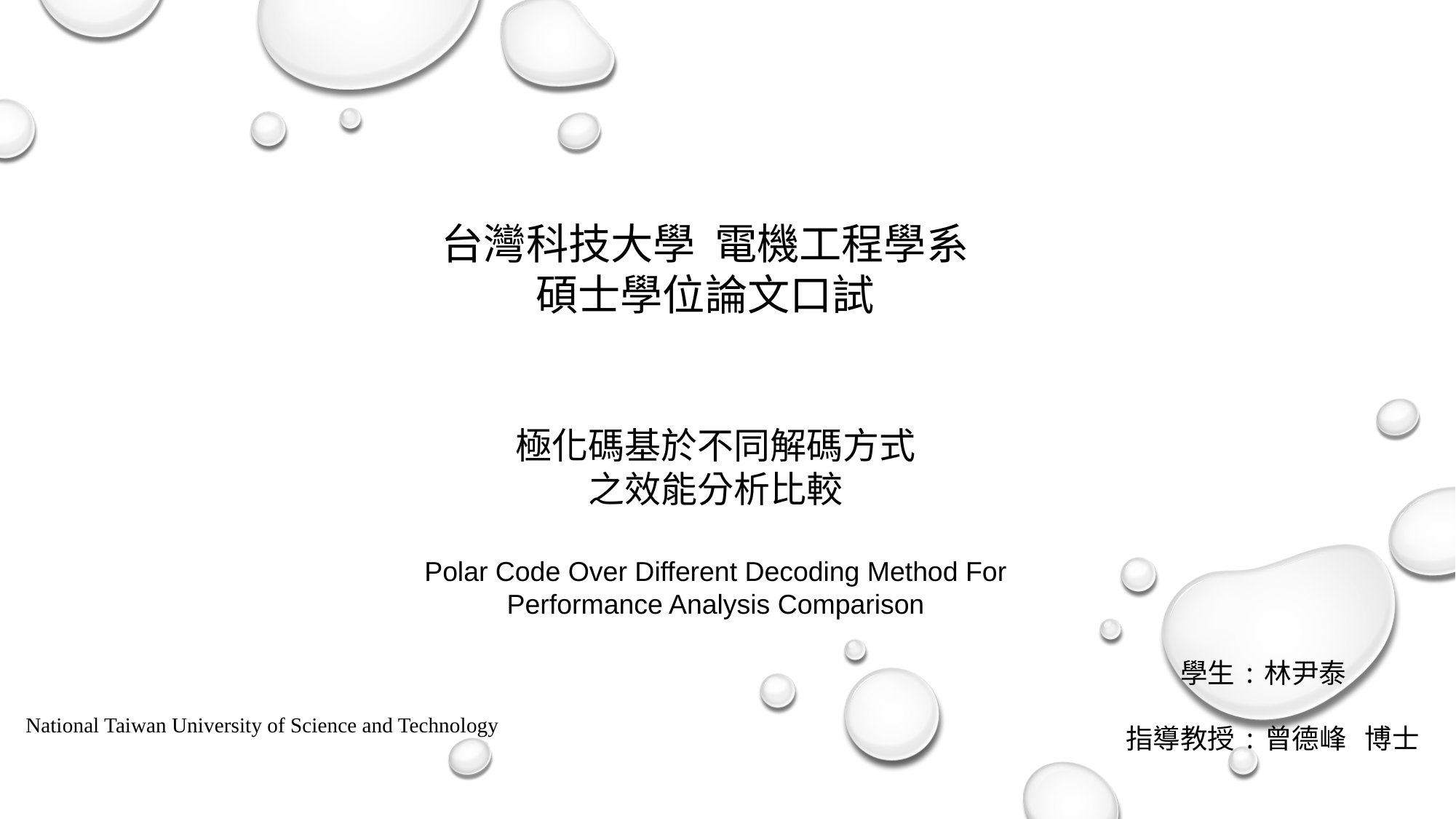

台灣科技大學  電機工程學系
碩士學位論文口試
極化碼基於不同解碼方式
之效能分析比較
Polar Code Over Different Decoding Method For Performance Analysis Comparison
學生:林尹泰

  指導教授:曾德峰   博士
National Taiwan University of Science and Technology